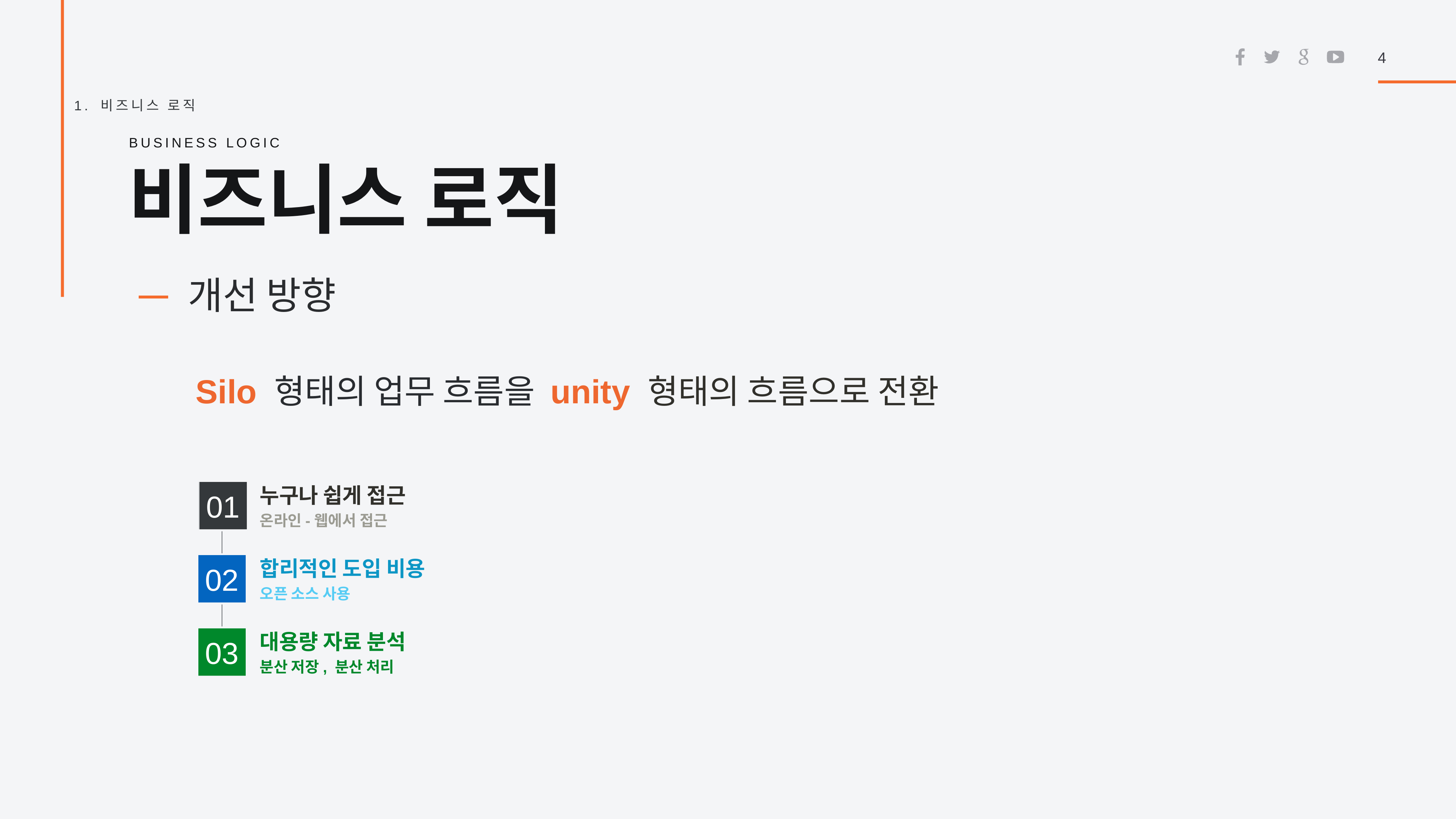

4
1. 비즈니스 로직
Business logic
비즈니스 로직
   개선 방향
Silo 형태의 업무 흐름을 unity 형태의 흐름으로 전환
01
01
누구나 쉽게 접근
온라인-웹에서 접근
02
합리적인 도입 비용
오픈 소스 사용
03
대용량 자료 분석
분산 저장, 분산 처리